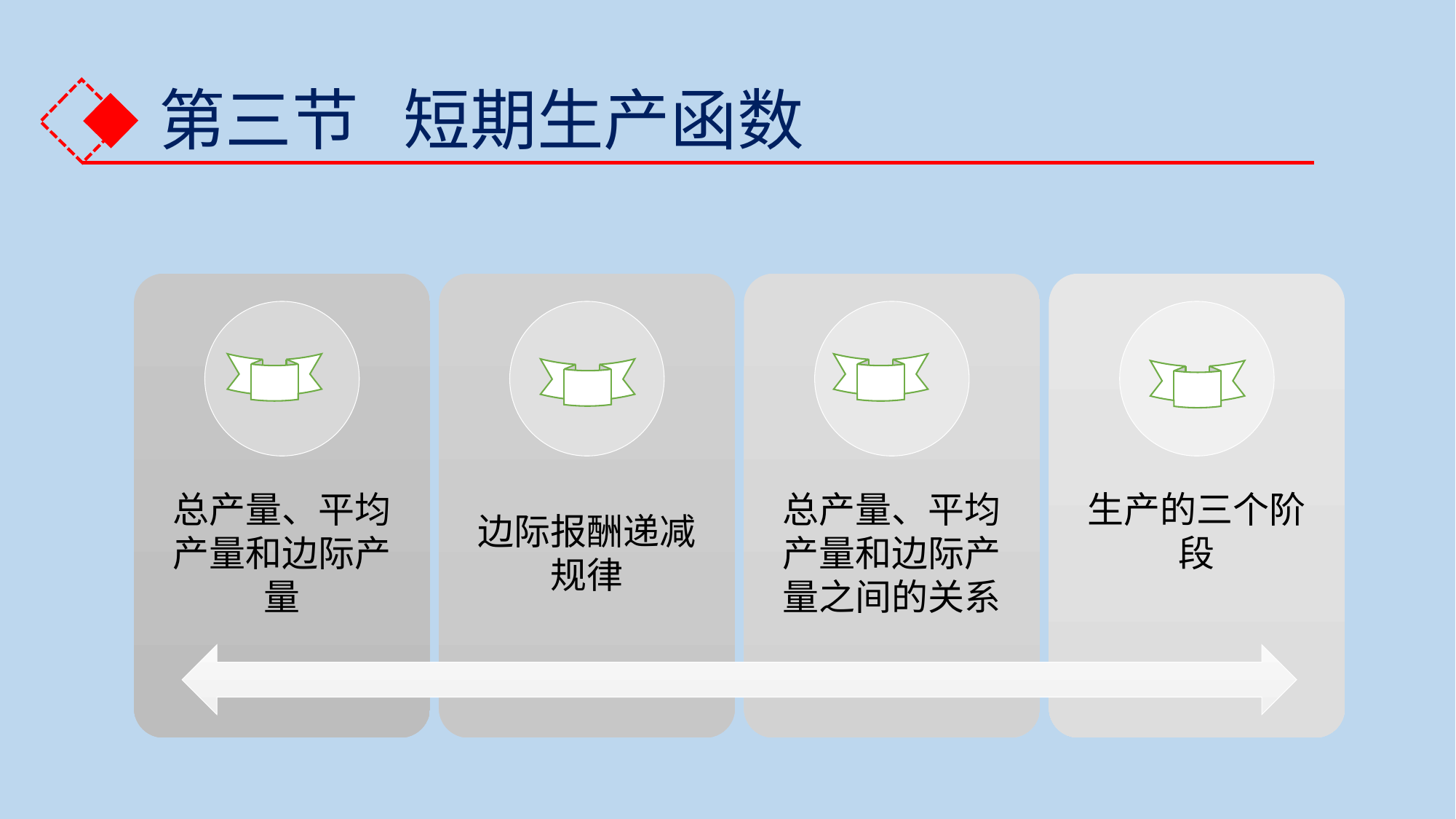

# 第三节   短期生产函数

总产量、平均产量和边际产量
边际报酬递减规律
总产量、平均产量和边际产量之间的关系
生产的三个阶段